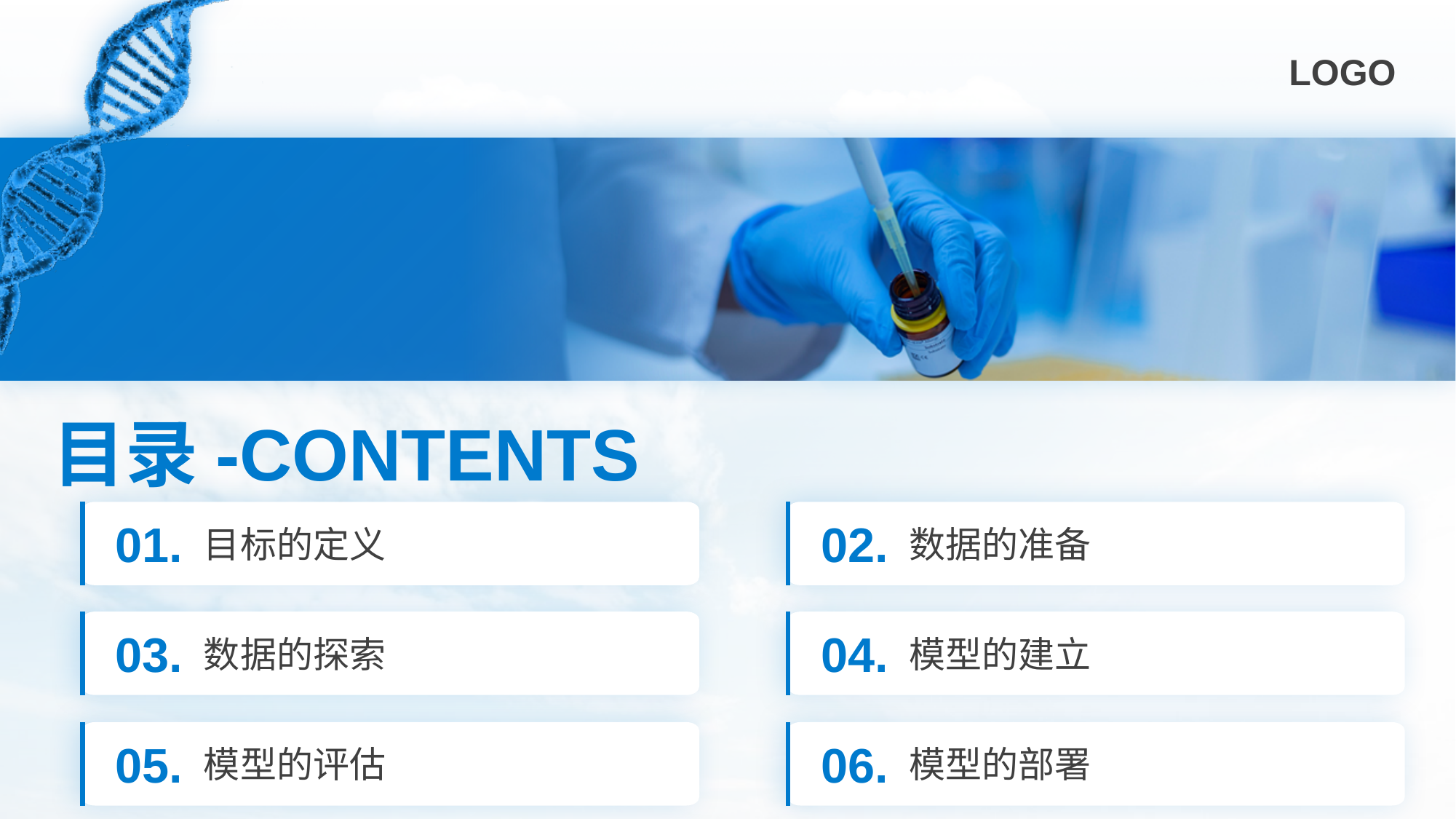

目录-CONTENTS

01.
目标的定义

02.
数据的准备

03.
数据的探索

04.
模型的建立

05.
模型的评估

06.
模型的部署